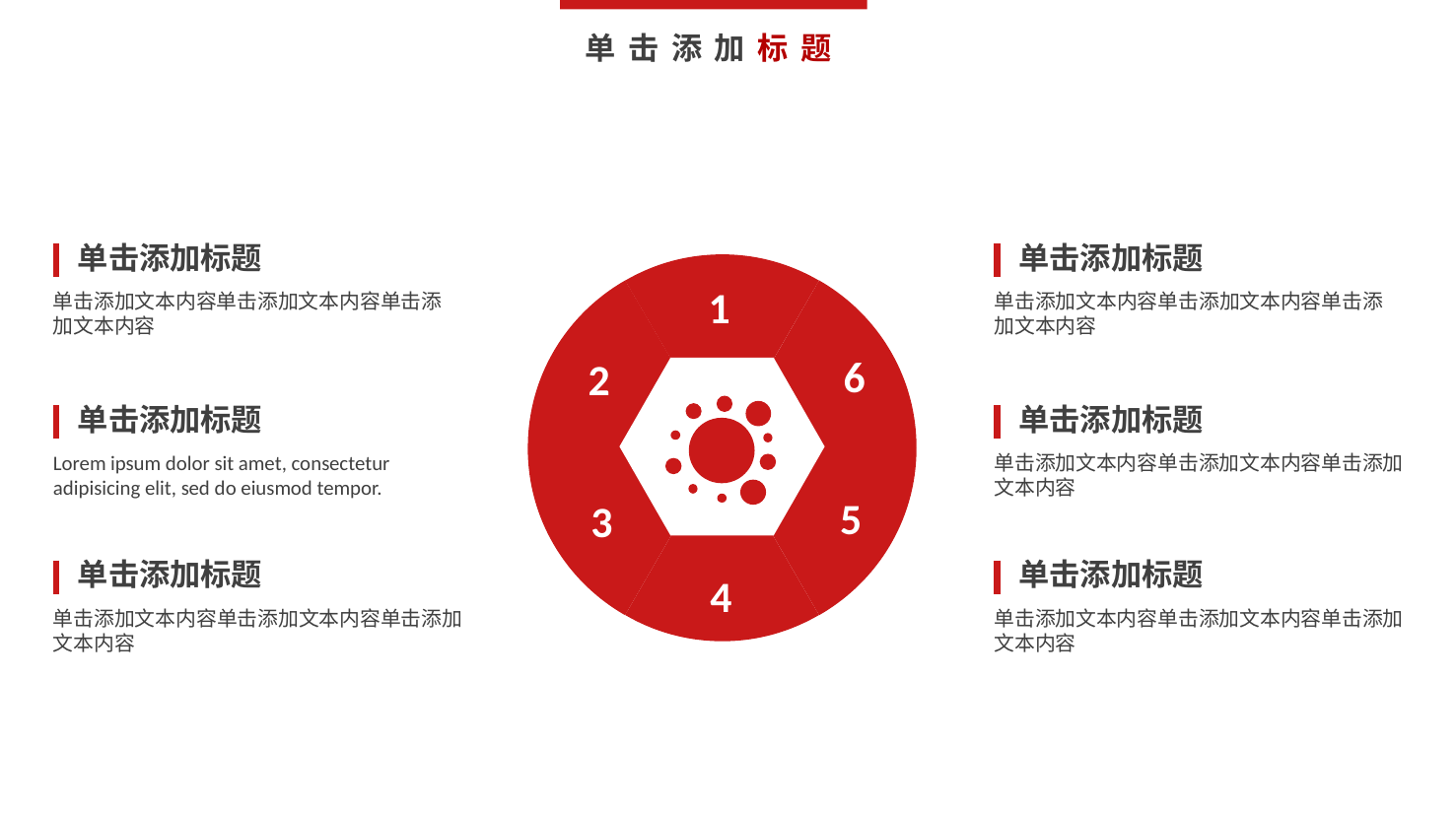

单击添加标题
单击添加标题
单击添加标题

1

单击添加文本内容单击添加文本内容单击添加文本内容
单击添加文本内容单击添加文本内容单击添加文本内容
6
2

单击添加标题
单击添加标题

Lorem ipsum dolor sit amet, consectetur adipisicing elit, sed do eiusmod tempor.
单击添加文本内容单击添加文本内容单击添加文本内容

5
3

单击添加标题
单击添加标题
4
单击添加文本内容单击添加文本内容单击添加文本内容
单击添加文本内容单击添加文本内容单击添加文本内容